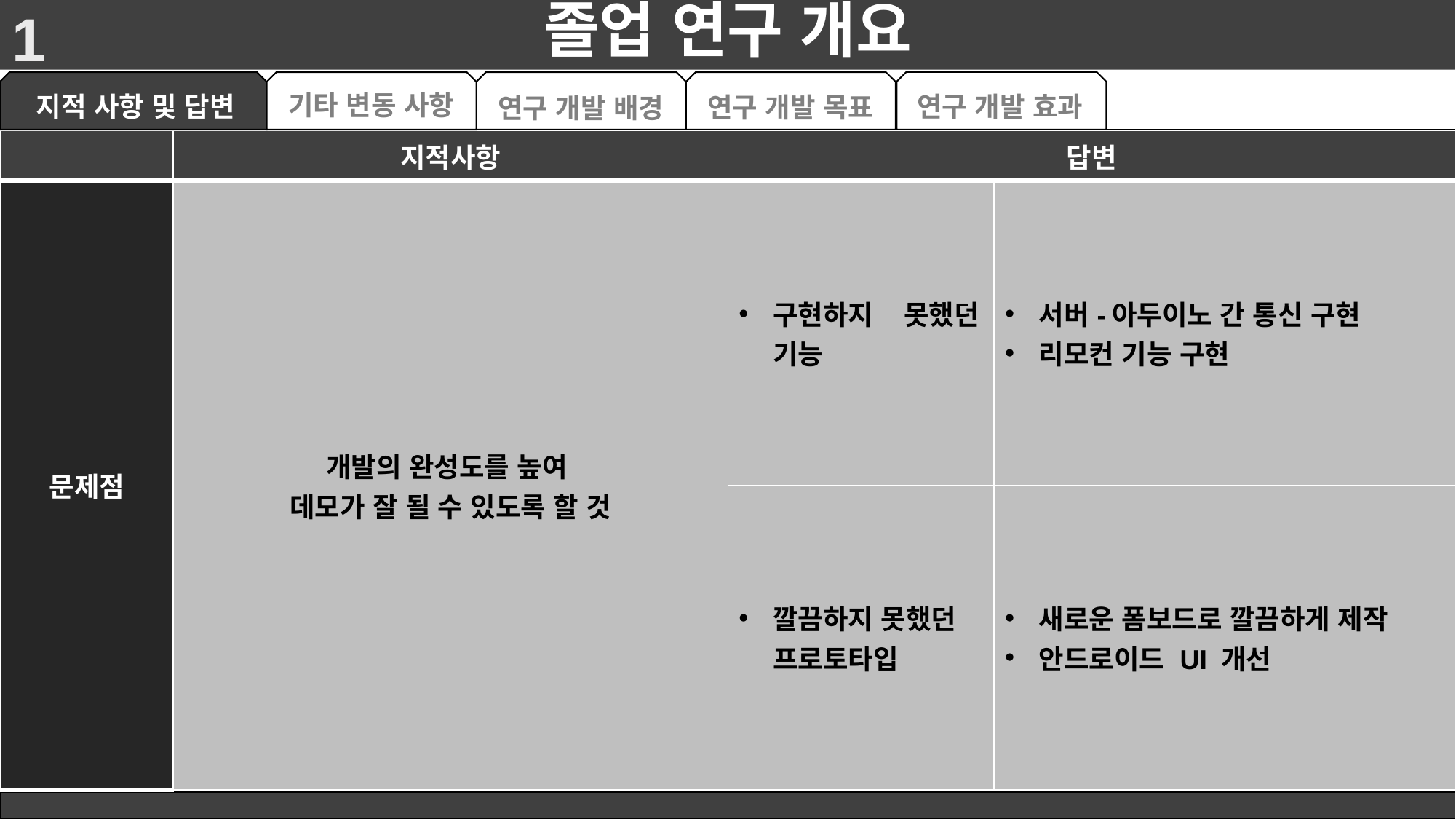

# 졸업 연구 개요

1

기타 변동 사항
지적 사항 및 답변
연구 개발 효과
연구 개발 목표
연구 개발 배경

|  | 지적사항 | 답변 |  |
| --- | --- | --- | --- |
| 문제점 | 개발의 완성도를 높여 데모가 잘 될 수 있도록 할 것 | 구현하지 못했던 기능 | 서버-아두이노 간 통신 구현 리모컨 기능 구현 |
|  |  | 깔끔하지 못했던 프로토타입 | 새로운 폼보드로 깔끔하게 제작 안드로이드 UI 개선 |